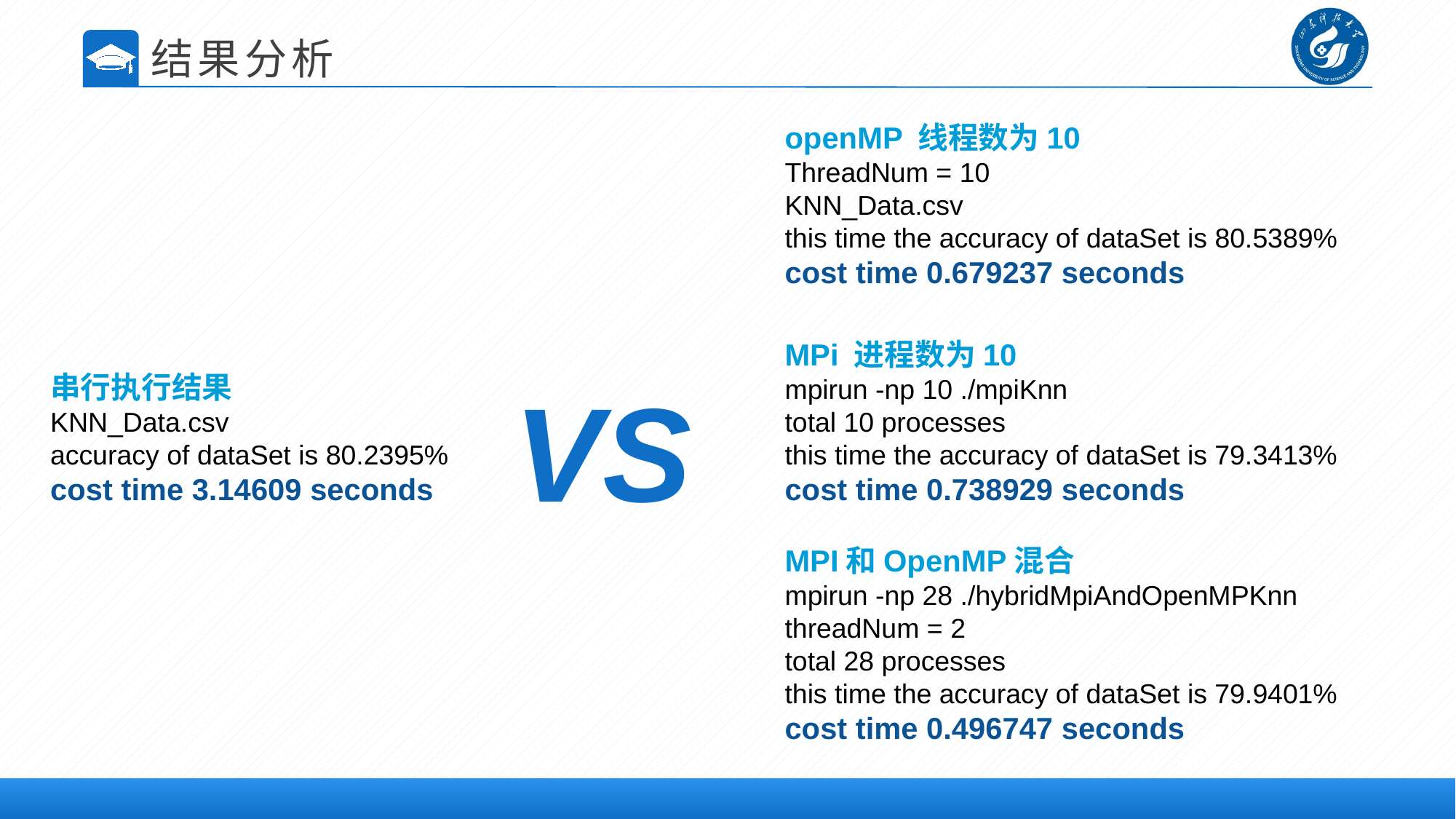

结果分析
openMP 线程数为10
ThreadNum = 10
KNN_Data.csv
this time the accuracy of dataSet is 80.5389%
cost time 0.679237 seconds
MPi 进程数为10
mpirun -np 10 ./mpiKnn 
total 10 processes
this time the accuracy of dataSet is 79.3413%
cost time 0.738929 seconds
串行执行结果
KNN_Data.csv
accuracy of dataSet is 80.2395%
cost time 3.14609 seconds
VS
MPI和OpenMP混合
mpirun -np 28 ./hybridMpiAndOpenMPKnn 
threadNum = 2
total 28 processes
this time the accuracy of dataSet is 79.9401%
cost time 0.496747 seconds